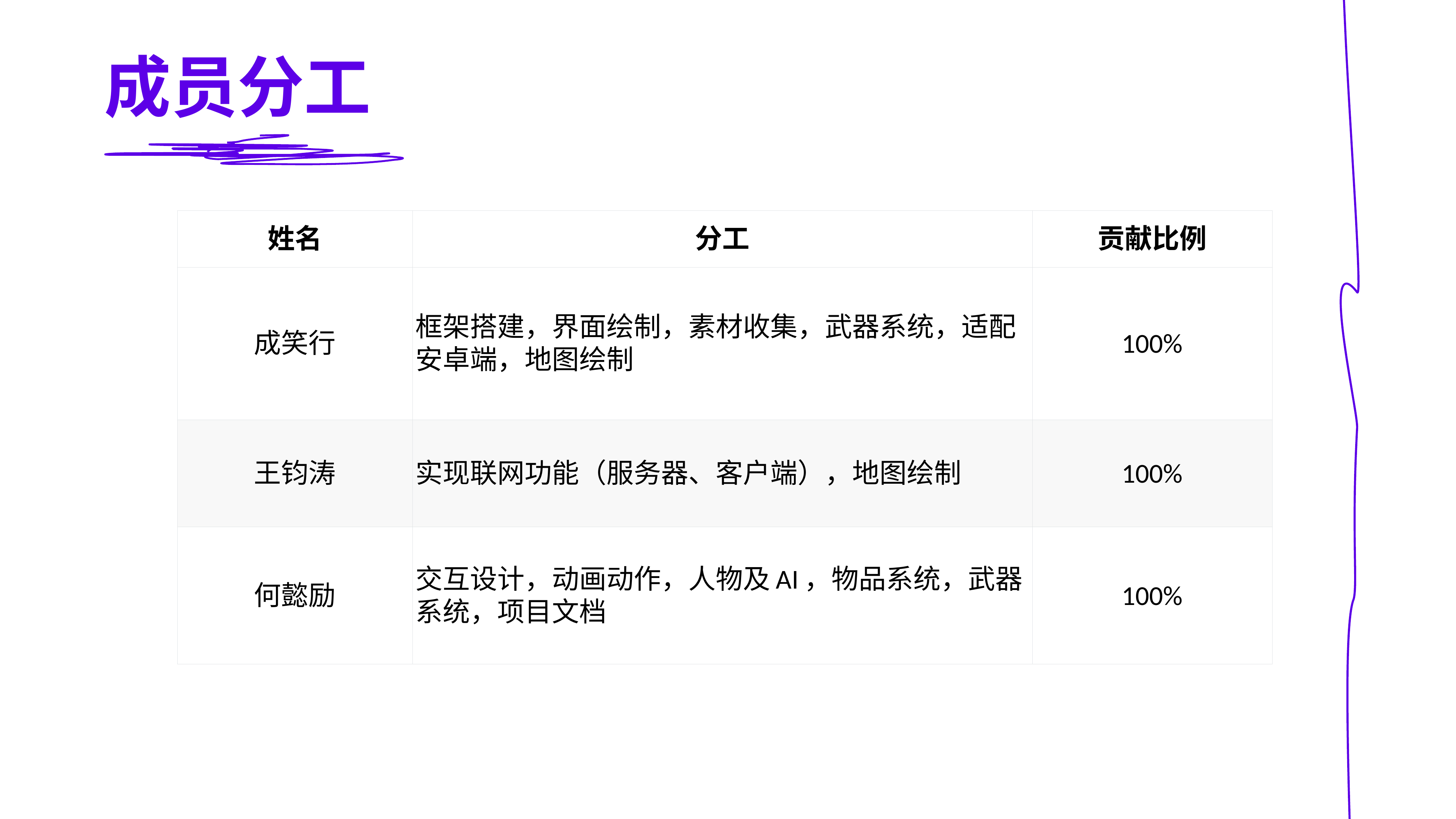

成员分工

| 姓名 | 分工 | 贡献比例 |
| --- | --- | --- |
| 成笑行 | 框架搭建，界面绘制，素材收集，武器系统，适配安卓端，地图绘制 | 100% |
| 王钧涛 | 实现联网功能（服务器、客户端），地图绘制 | 100% |
| 何懿励 | 交互设计，动画动作，人物及AI，物品系统，武器系统，项目文档 | 100% |